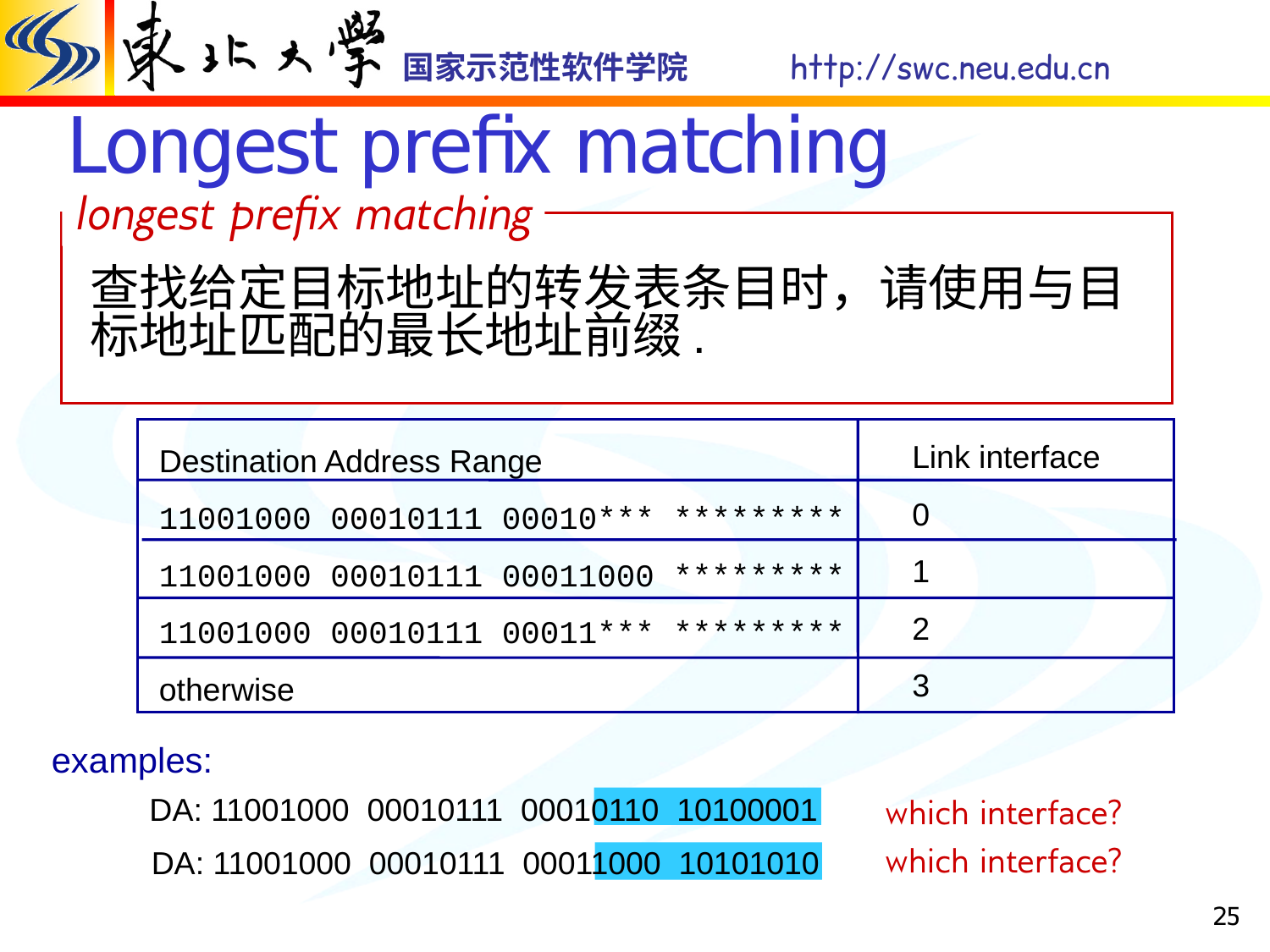

# Longest prefix matching
longest prefix matching

查找给定目标地址的转发表条目时，请使用与目标地址匹配的最长地址前缀.
Link interface
0
1
2
3
Destination Address Range
11001000 00010111 00010*** *********
11001000 00010111 00011000 *********
11001000 00010111 00011*** *********
otherwise

examples:
DA: 11001000  00010111  00010110  10100001
which interface?

which interface?
DA: 11001000  00010111  00011000  10101010

25